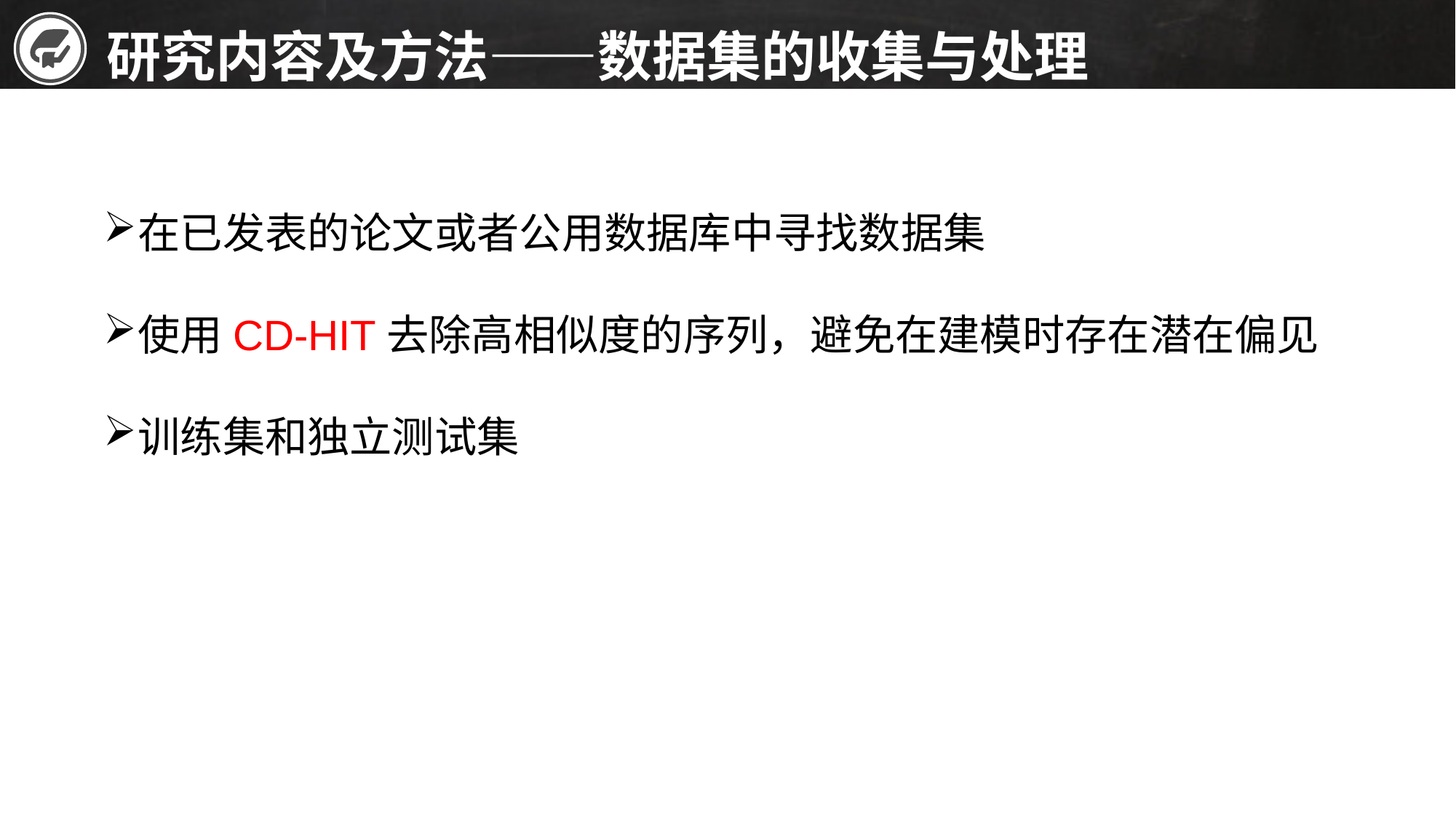

研究内容及方法——数据集的收集与处理

在已发表的论文或者公用数据库中寻找数据集
使用CD-HIT去除高相似度的序列，避免在建模时存在潜在偏见
训练集和独立测试集